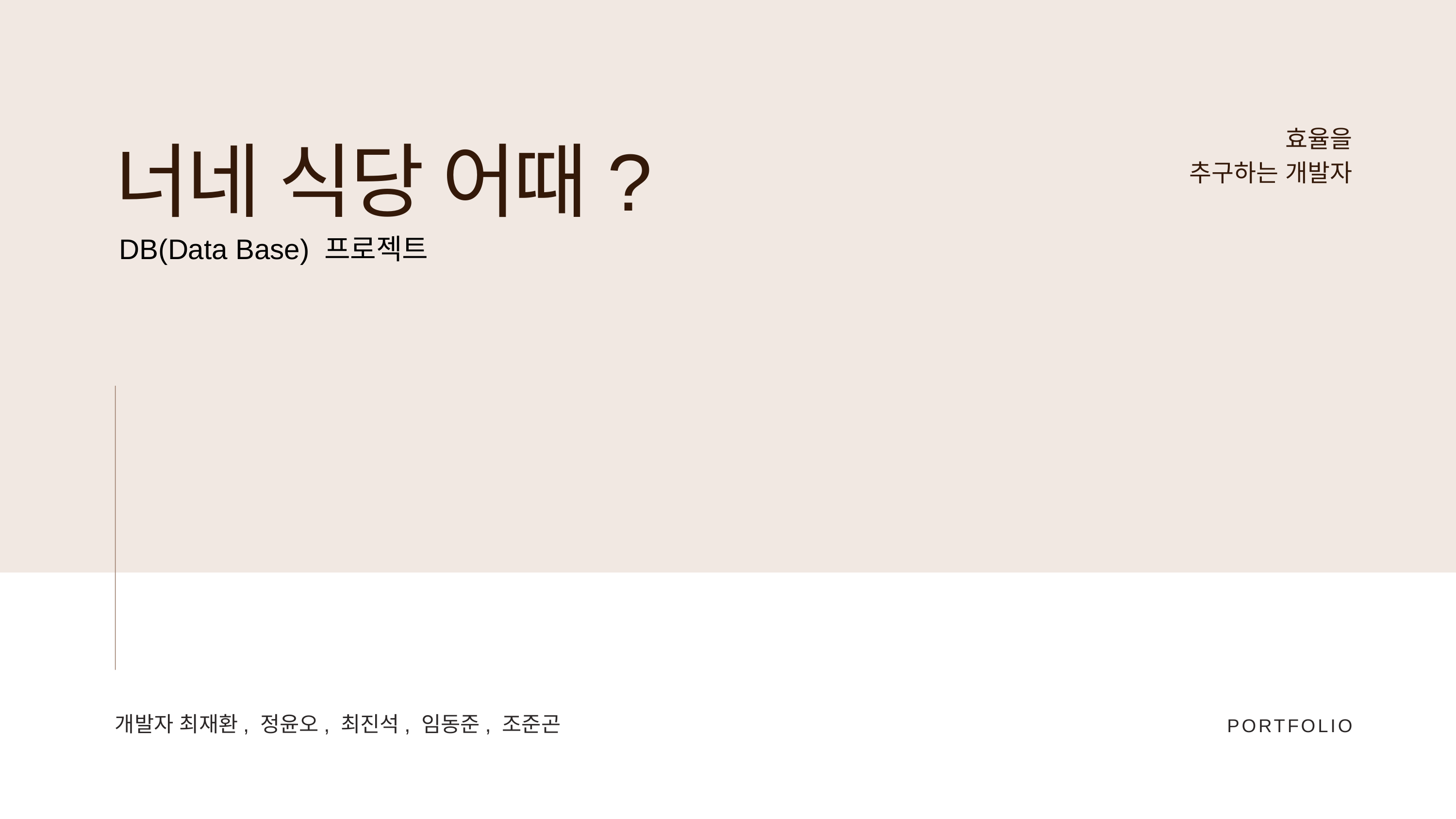

너네 식당 어때?
효율을
추구하는 개발자
DB(Data Base) 프로젝트

개발자 최재환, 정윤오, 최진석, 임동준, 조준곤
PORTFOLIO